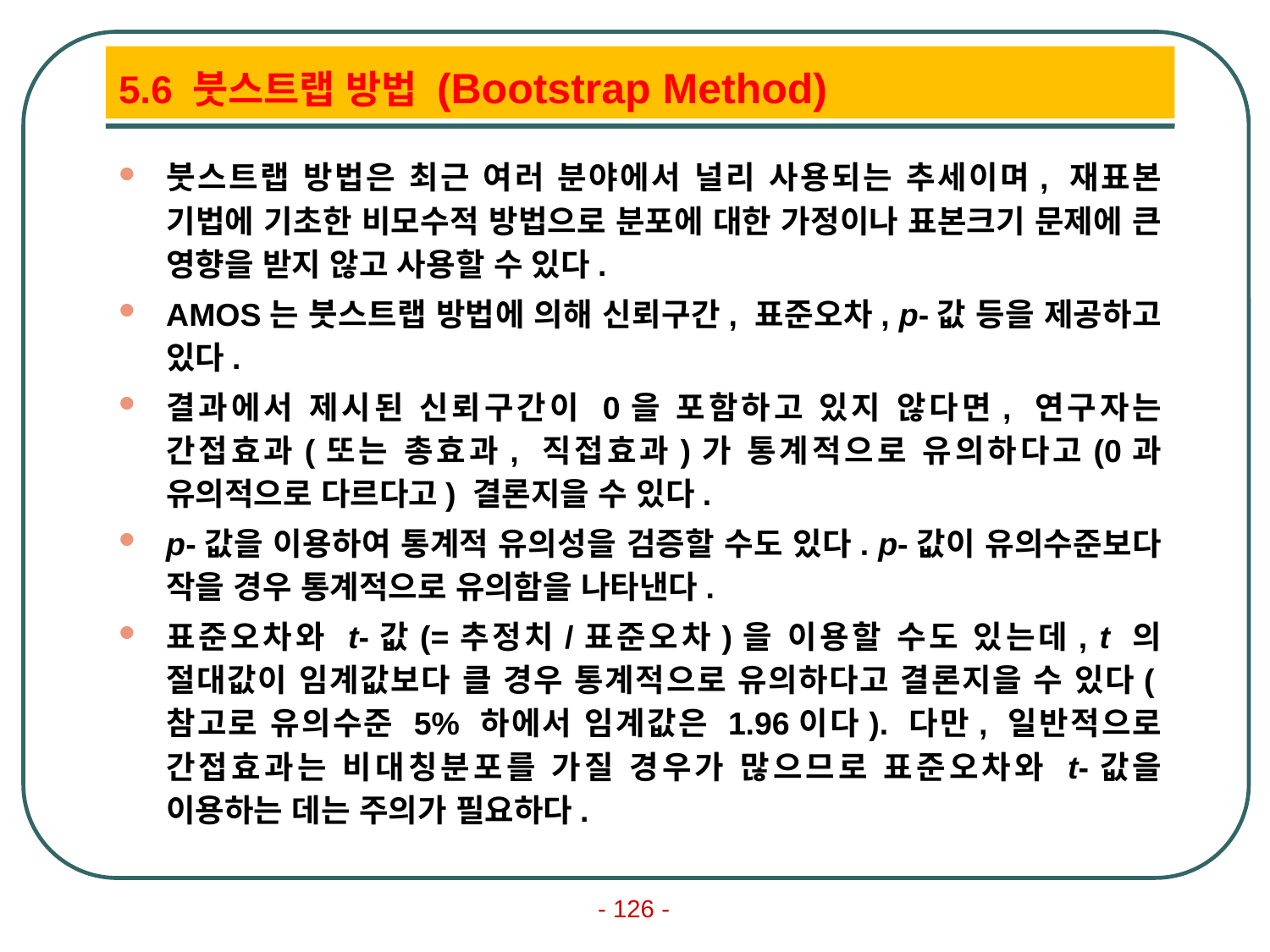

# 5.6 붓스트랩 방법 (Bootstrap Method)
붓스트랩 방법은 최근 여러 분야에서 널리 사용되는 추세이며, 재표본 기법에 기초한 비모수적 방법으로 분포에 대한 가정이나 표본크기 문제에 큰 영향을 받지 않고 사용할 수 있다.
AMOS는 붓스트랩 방법에 의해 신뢰구간, 표준오차, p-값 등을 제공하고 있다.
결과에서 제시된 신뢰구간이 0을 포함하고 있지 않다면, 연구자는 간접효과(또는 총효과, 직접효과)가 통계적으로 유의하다고(0과 유의적으로 다르다고) 결론지을 수 있다.
p-값을 이용하여 통계적 유의성을 검증할 수도 있다. p-값이 유의수준보다 작을 경우 통계적으로 유의함을 나타낸다.
표준오차와 t-값(=추정치/표준오차)을 이용할 수도 있는데, t 의 절대값이 임계값보다 클 경우 통계적으로 유의하다고 결론지을 수 있다(참고로 유의수준 5% 하에서 임계값은 1.96이다). 다만, 일반적으로 간접효과는 비대칭분포를 가질 경우가 많으므로 표준오차와 t-값을 이용하는 데는 주의가 필요하다.

- 126 -